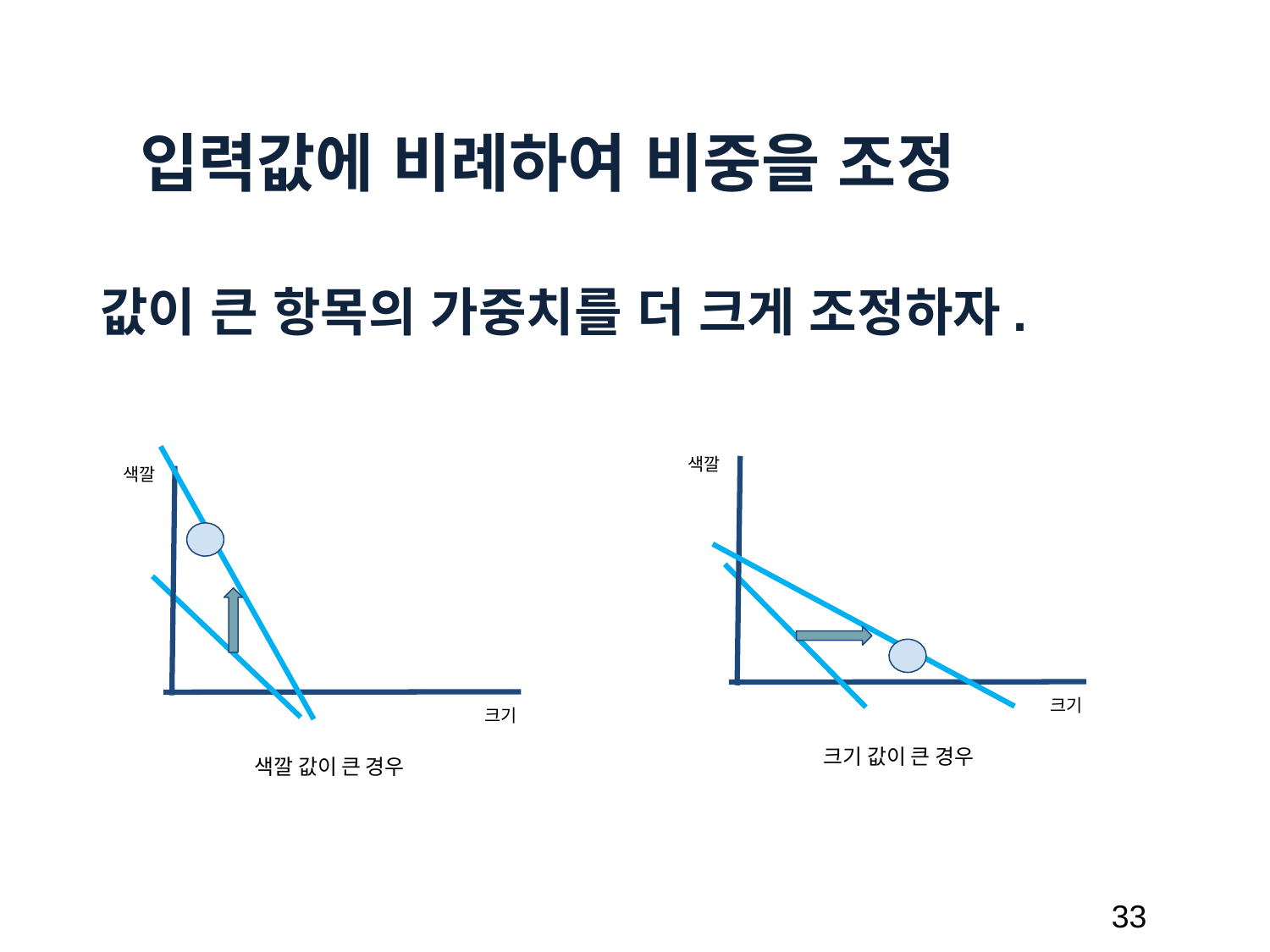

입력값에 비례하여 비중을 조정
값이 큰 항목의 가중치를 더 크게 조정하자.

색깔
색깔

크기
크기
크기 값이 큰 경우
색깔 값이 큰 경우